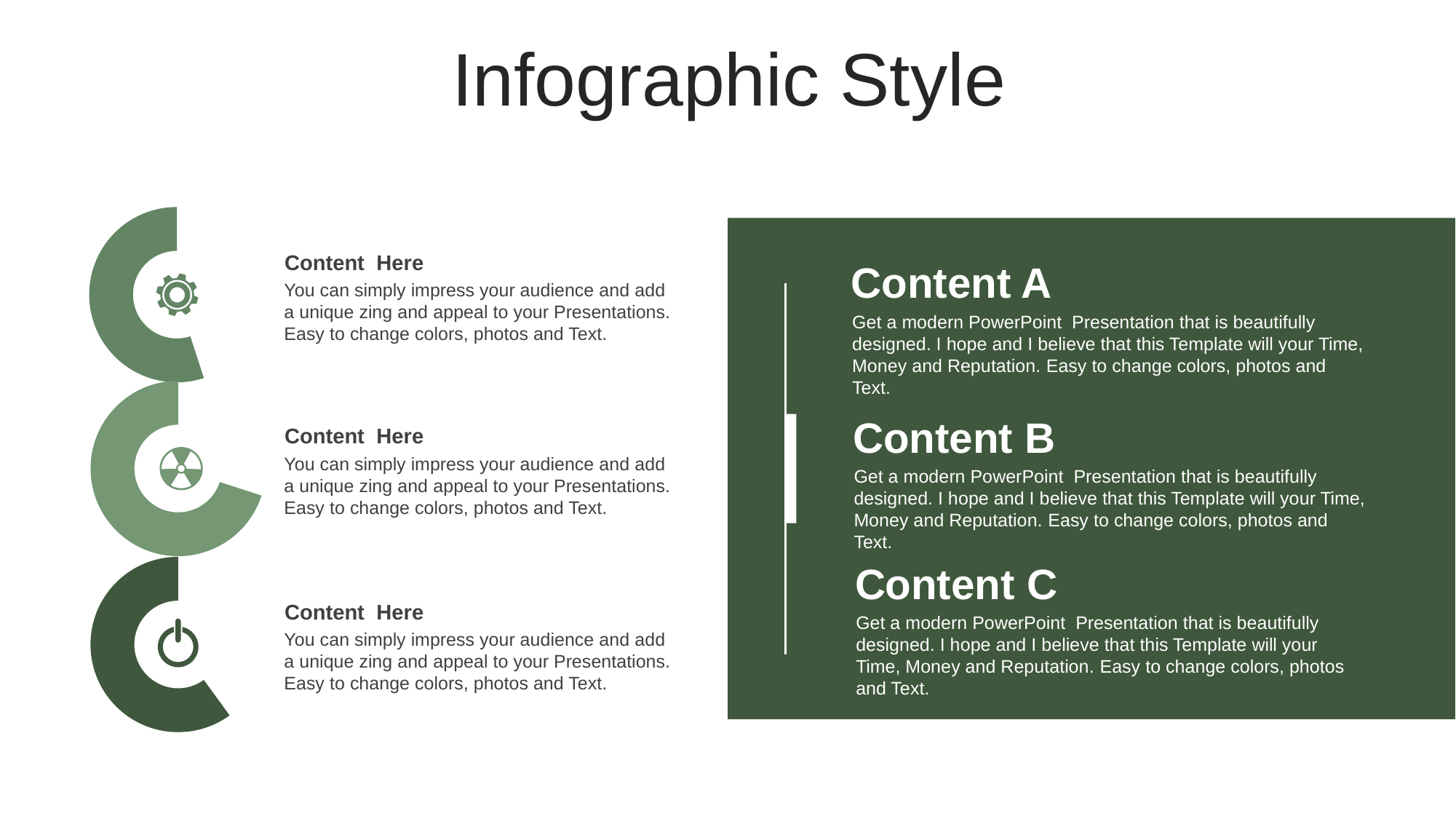

Infographic Style

### Chart

| Category | 판매 |
|---|---|
| 1분기 | 45.0 |
| 2분기 | 55.0 |

Content  Here
You can simply impress your audience and add a unique zing and appeal to your Presentations. Easy to change colors, photos and Text.
Content A
Get a modern PowerPoint  Presentation that is beautifully designed. I hope and I believe that this Template will your Time, Money and Reputation. Easy to change colors, photos and Text.

### Chart

| Category | 판매 |
|---|---|
| 1분기 | 30.0 |
| 2분기 | 70.0 |
Content B
Get a modern PowerPoint  Presentation that is beautifully designed. I hope and I believe that this Template will your Time, Money and Reputation. Easy to change colors, photos and Text.
Content  Here
You can simply impress your audience and add a unique zing and appeal to your Presentations. Easy to change colors, photos and Text.

Content C
Get a modern PowerPoint  Presentation that is beautifully designed. I hope and I believe that this Template will your Time, Money and Reputation. Easy to change colors, photos and Text.

### Chart

| Category | 판매 |
|---|---|
| 1분기 | 40.0 |
| 2분기 | 60.0 |
Content  Here
You can simply impress your audience and add a unique zing and appeal to your Presentations. Easy to change colors, photos and Text.